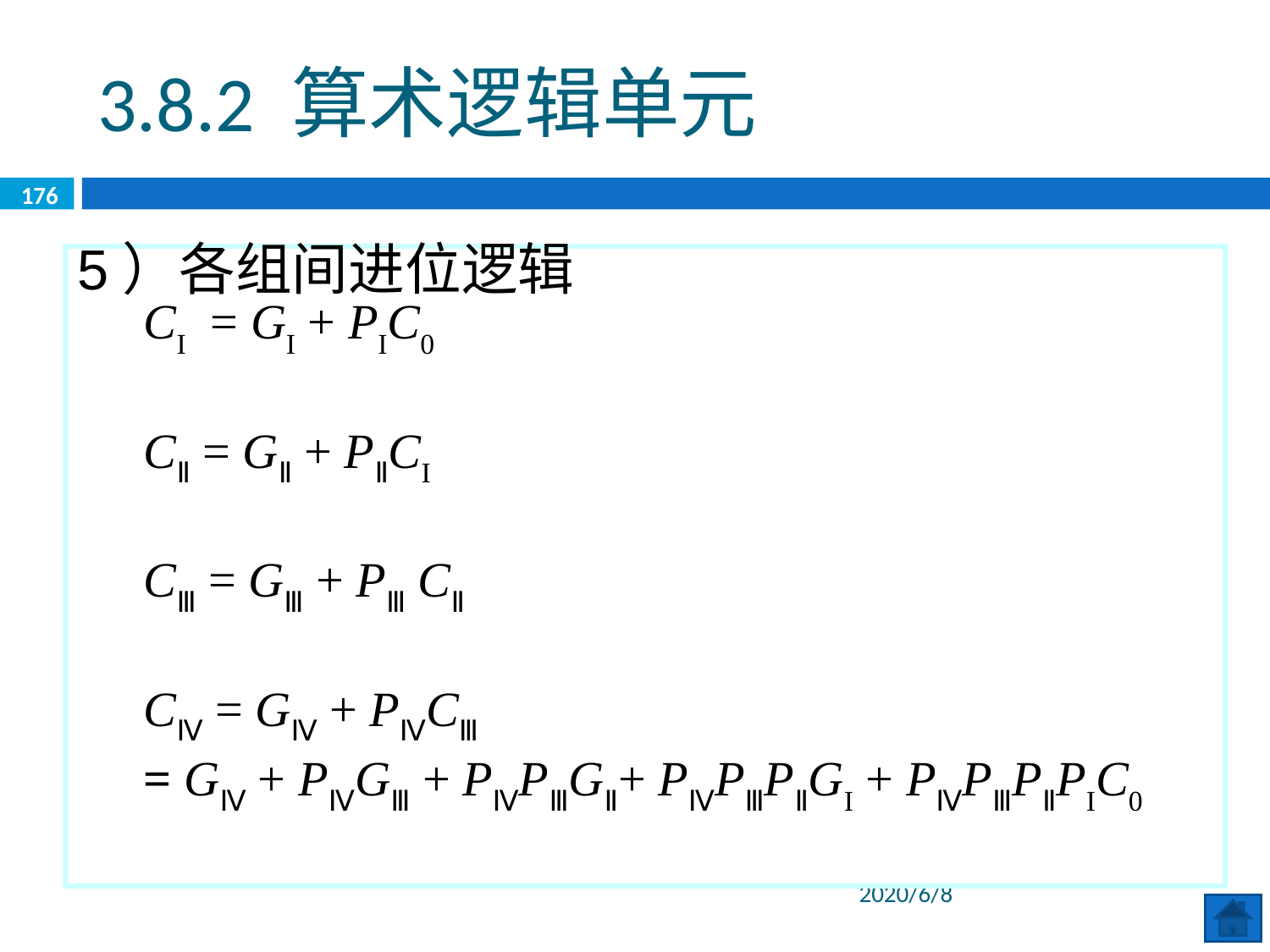

3.8.2 算术逻辑单元
176
5）各组间进位逻辑
CI  = GI + PIC0

CⅡ = GⅡ + PⅡCI

CⅢ = GⅢ + PⅢ CⅡ

CⅣ = GⅣ + PⅣCⅢ
= GⅣ + PⅣGⅢ + PⅣPⅢGⅡ+ PⅣPⅢPⅡGI + PⅣPⅢPⅡPIC0
2020/6/8